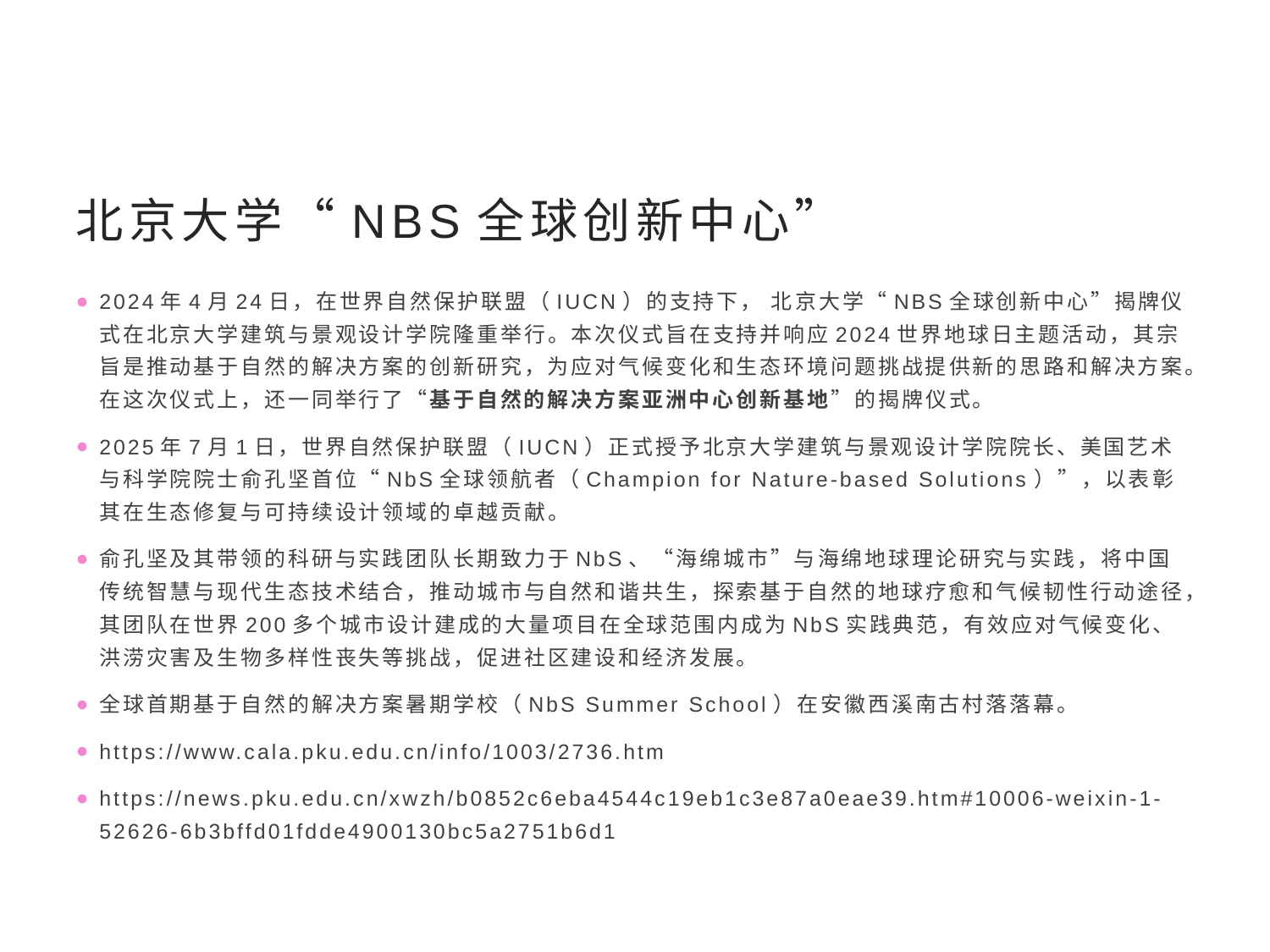

北京大学“NBS全球创新中心”
2024年4月24日，在世界自然保护联盟（IUCN）的支持下， 北京大学“NBS全球创新中心”揭牌仪式在北京大学建筑与景观设计学院隆重举行。本次仪式旨在支持并响应2024世界地球日主题活动，其宗旨是推动基于自然的解决方案的创新研究，为应对气候变化和生态环境问题挑战提供新的思路和解决方案。在这次仪式上，还一同举行了“基于自然的解决方案亚洲中心创新基地”的揭牌仪式。
2025年7月1日，世界自然保护联盟（IUCN）正式授予北京大学建筑与景观设计学院院长、美国艺术与科学院院士俞孔坚首位“NbS全球领航者（Champion for Nature-based Solutions）”，以表彰其在生态修复与可持续设计领域的卓越贡献。
俞孔坚及其带领的科研与实践团队长期致力于NbS、“海绵城市”与海绵地球理论研究与实践，将中国传统智慧与现代生态技术结合，推动城市与自然和谐共生，探索基于自然的地球疗愈和气候韧性行动途径，其团队在世界200多个城市设计建成的大量项目在全球范围内成为NbS实践典范，有效应对气候变化、洪涝灾害及生物多样性丧失等挑战，促进社区建设和经济发展。
全球首期基于自然的解决方案暑期学校（NbS Summer School）在安徽西溪南古村落落幕。
https://www.cala.pku.edu.cn/info/1003/2736.htm
https://news.pku.edu.cn/xwzh/b0852c6eba4544c19eb1c3e87a0eae39.htm#10006-weixin-1-52626-6b3bffd01fdde4900130bc5a2751b6d1